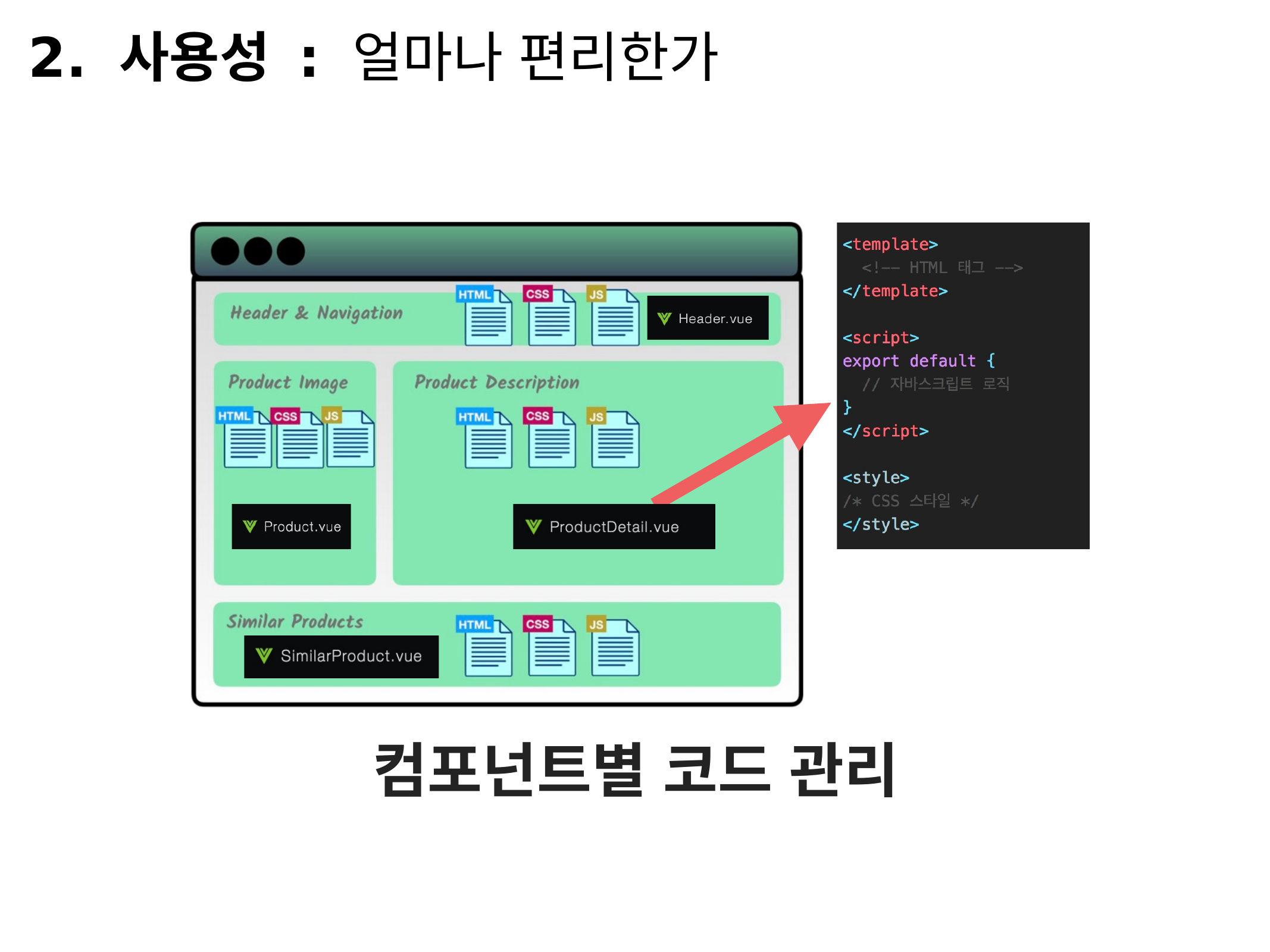

2. 사용성 : 얼마나 편리한가

컴포넌트별 코드 관리
²018.0².²0
%P JU! 7VF.KT 0QFO 4FNJOBS